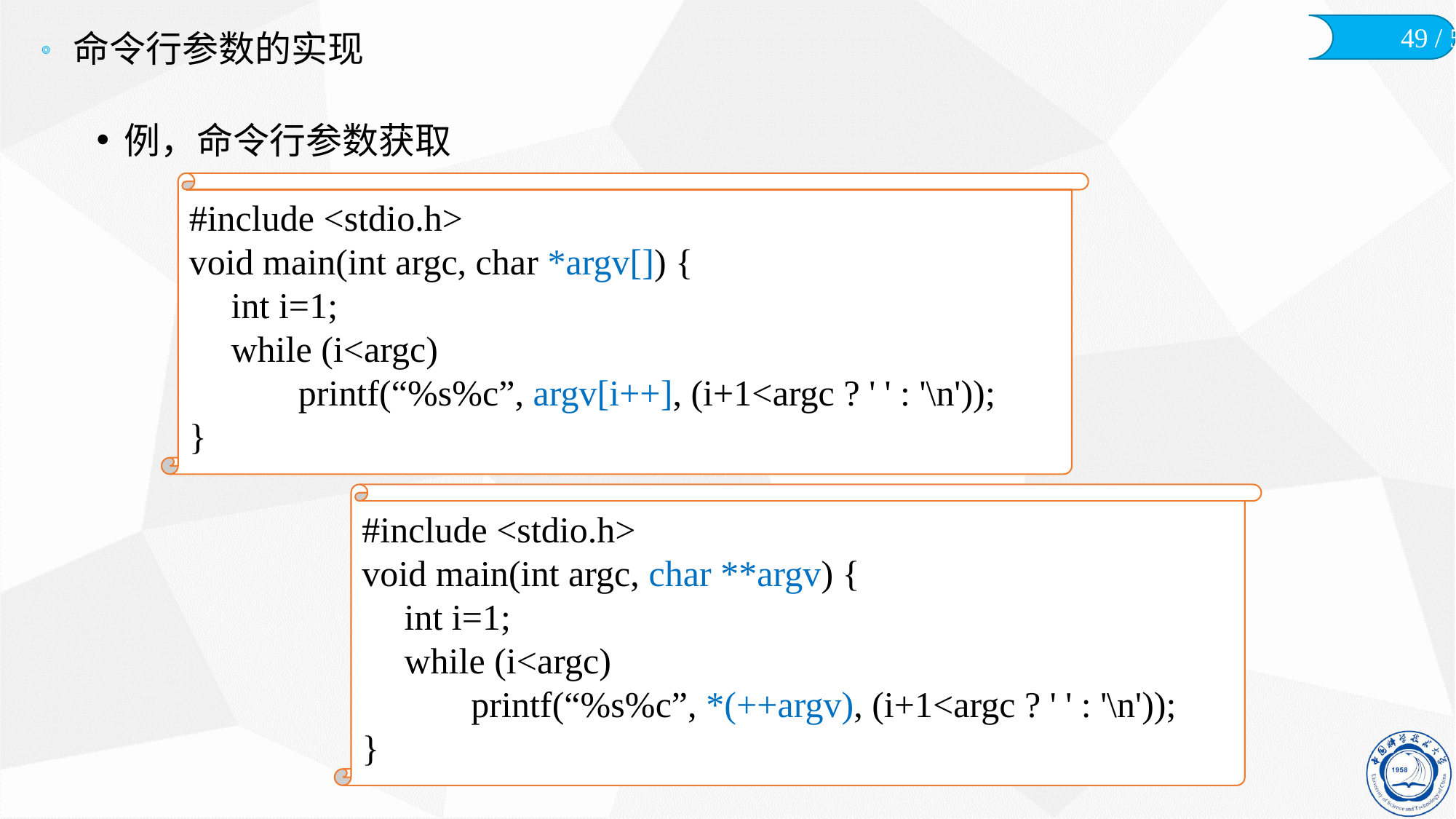

# 命令行参数的实现
例，命令行参数获取

#include <stdio.h>
void main(int argc, char *argv[]) {
	int i=1;
	while (i<argc)
		printf(“%s%c”, argv[i++], (i+1<argc ? ' ' : '\n'));
}
#include <stdio.h>
void main(int argc, char **argv) {
	int i=1;
	while (i<argc)
		printf(“%s%c”, *(++argv), (i+1<argc ? ' ' : '\n'));
}